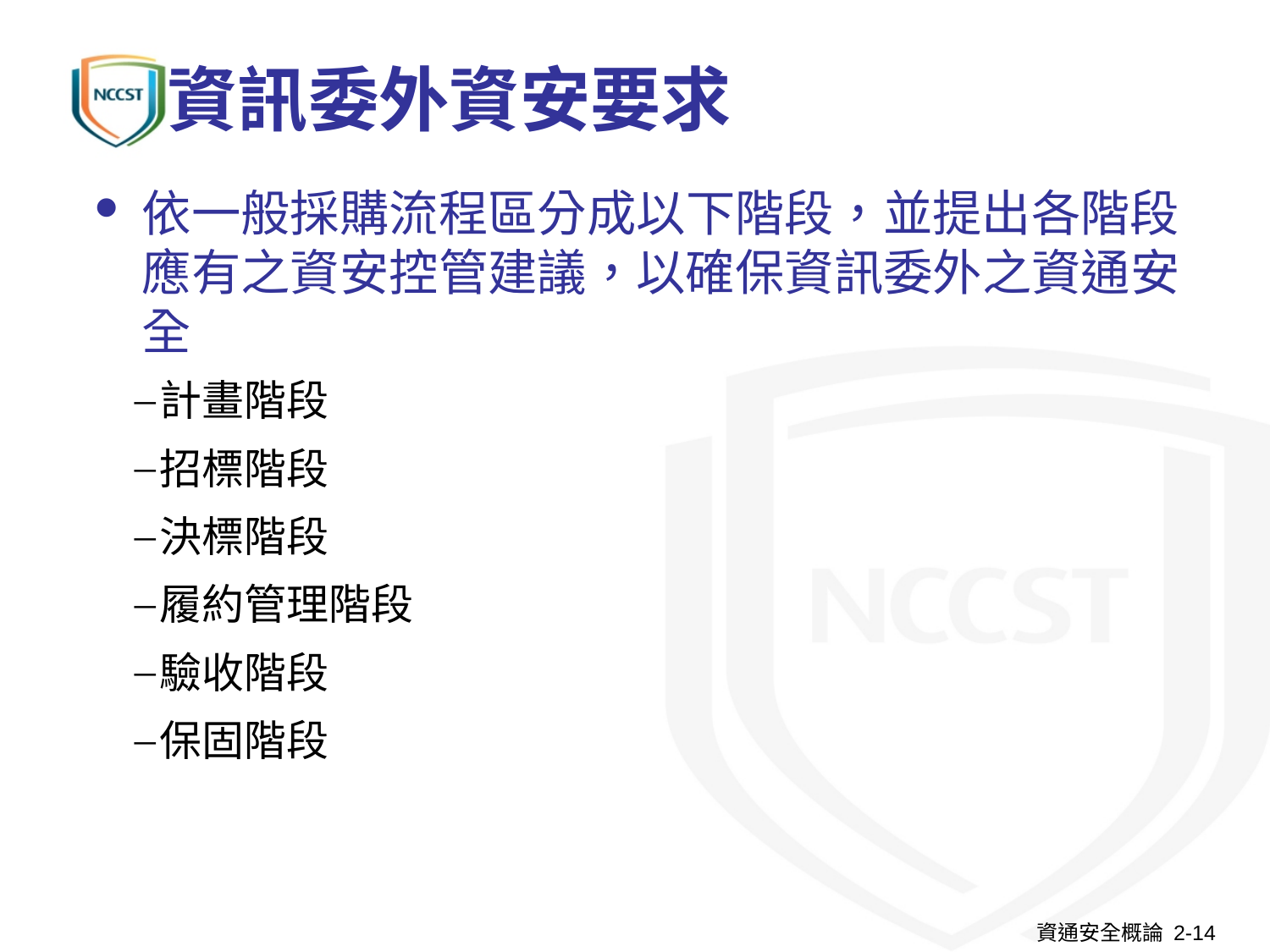

# 資訊委外資安要求
依一般採購流程區分成以下階段，並提出各階段應有之資安控管建議，以確保資訊委外之資通安全
計畫階段
招標階段
決標階段
履約管理階段
驗收階段
保固階段